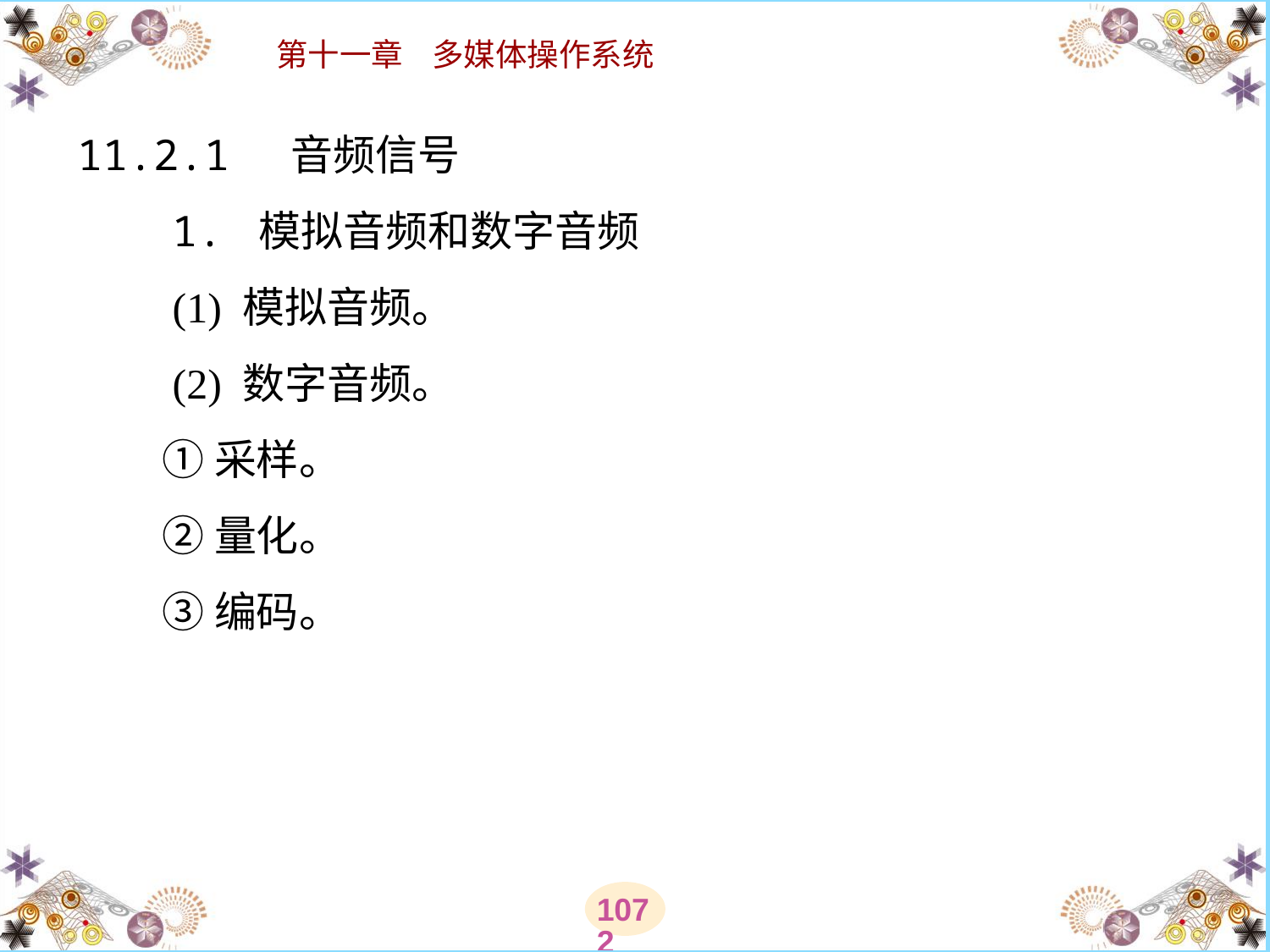

# 11.2.1  音频信号 　　1. 模拟音频和数字音频 　　(1) 模拟音频。 　　(2) 数字音频。 　　① 采样。 　　② 量化。　　 　　③ 编码。